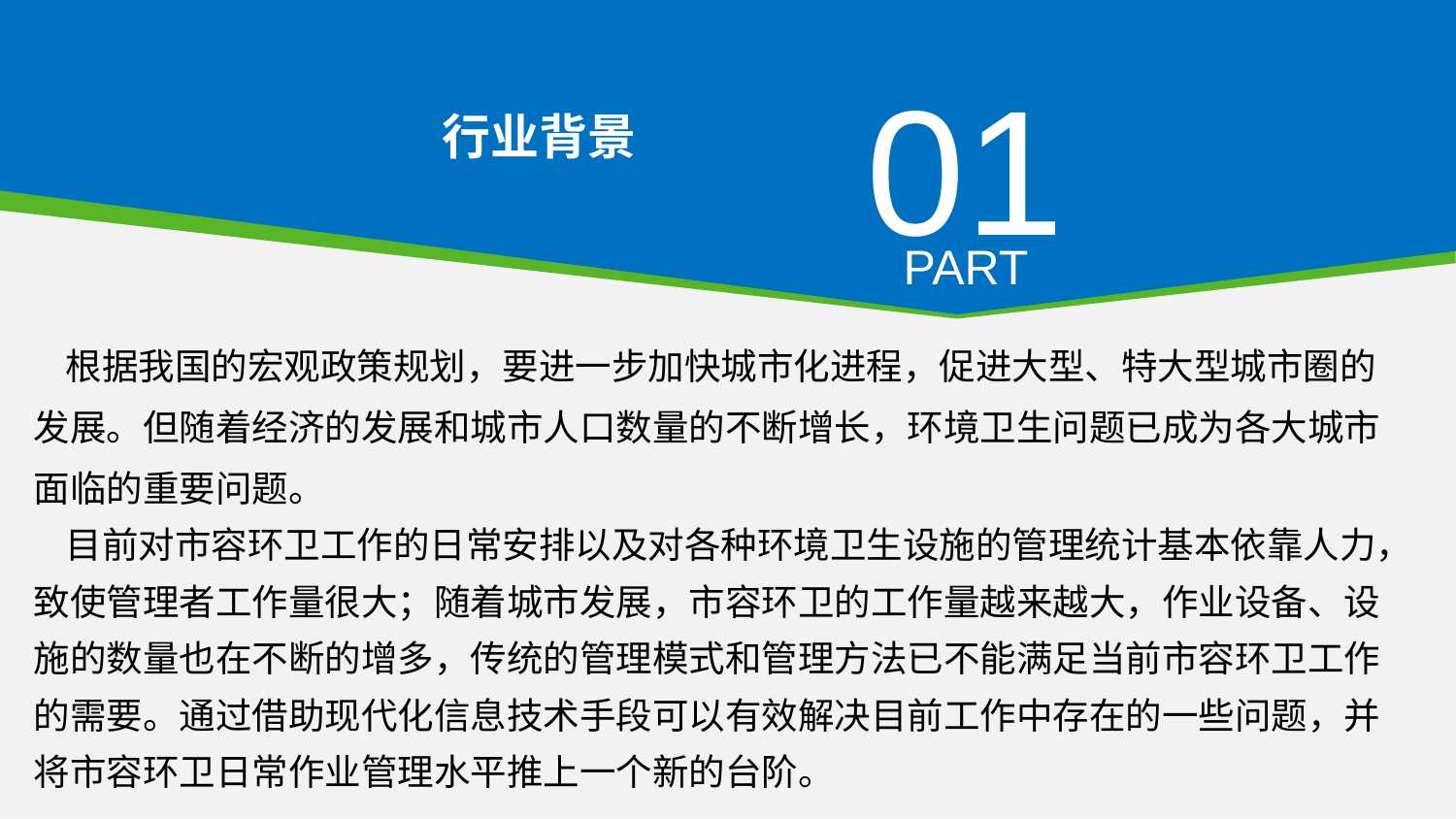

01
行业背景
PART
根据我国的宏观政策规划，要进一步加快城市化进程，促进大型、特大型城市圈的发展。但随着经济的发展和城市人口数量的不断增长，环境卫生问题已成为各大城市面临的重要问题。
目前对市容环卫工作的日常安排以及对各种环境卫生设施的管理统计基本依靠人力，致使管理者工作量很大；随着城市发展，市容环卫的工作量越来越大，作业设备、设施的数量也在不断的增多，传统的管理模式和管理方法已不能满足当前市容环卫工作的需要。通过借助现代化信息技术手段可以有效解决目前工作中存在的一些问题，并将市容环卫日常作业管理水平推上一个新的台阶。